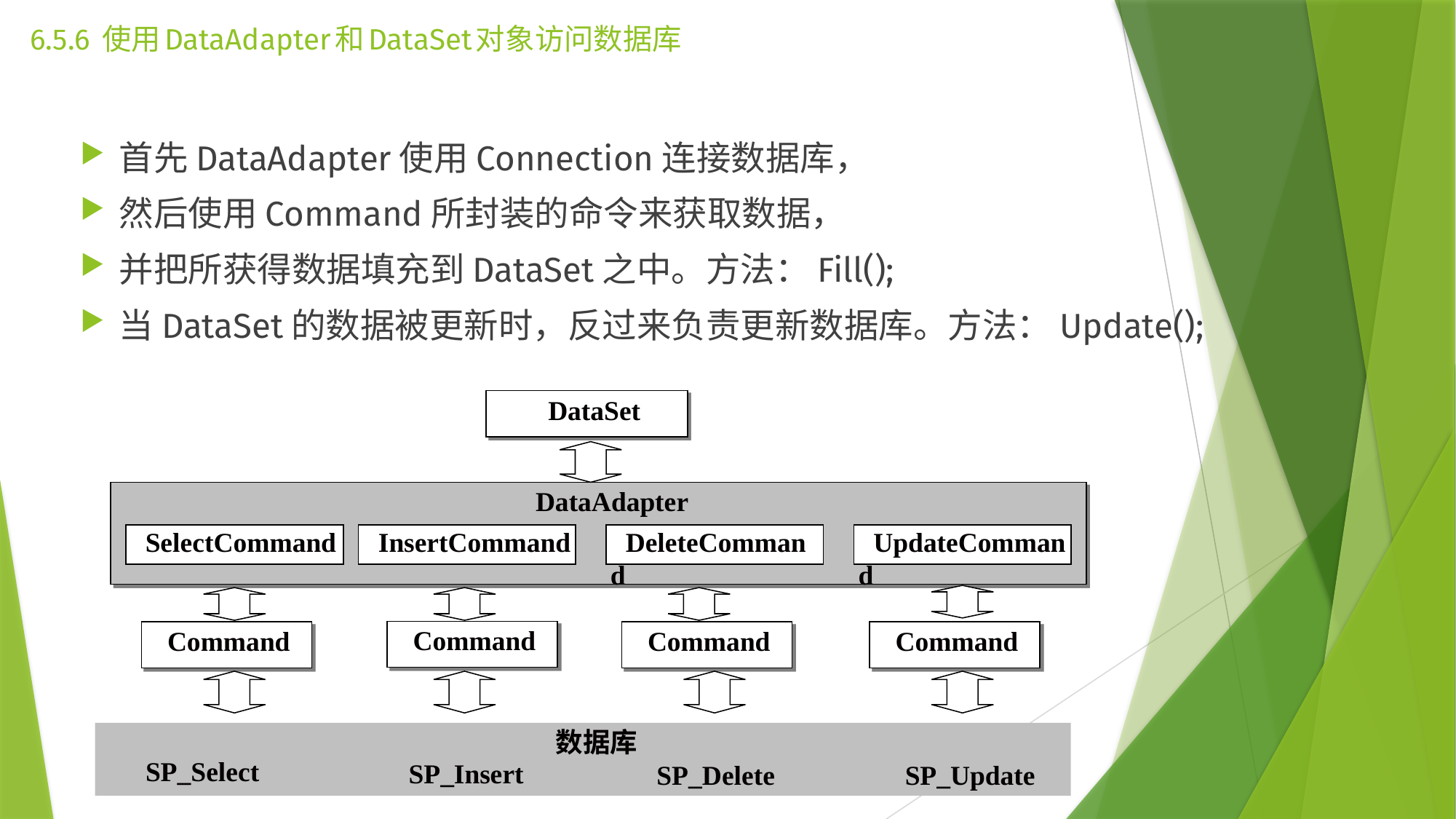

# 6.5.6 使用DataAdapter和DataSet对象访问数据库
首先DataAdapter使用Connection连接数据库，
然后使用Command所封装的命令来获取数据，
并把所获得数据填充到DataSet之中。方法：Fill();
当DataSet的数据被更新时，反过来负责更新数据库。方法：Update();

DataSet

DataAdapter

SelectCommand
InsertCommand
DeleteCommand
UpdateCommand

Command
Command
Command
Command

数据库
SP_Select
SP_Insert
SP_Delete
SP_Update